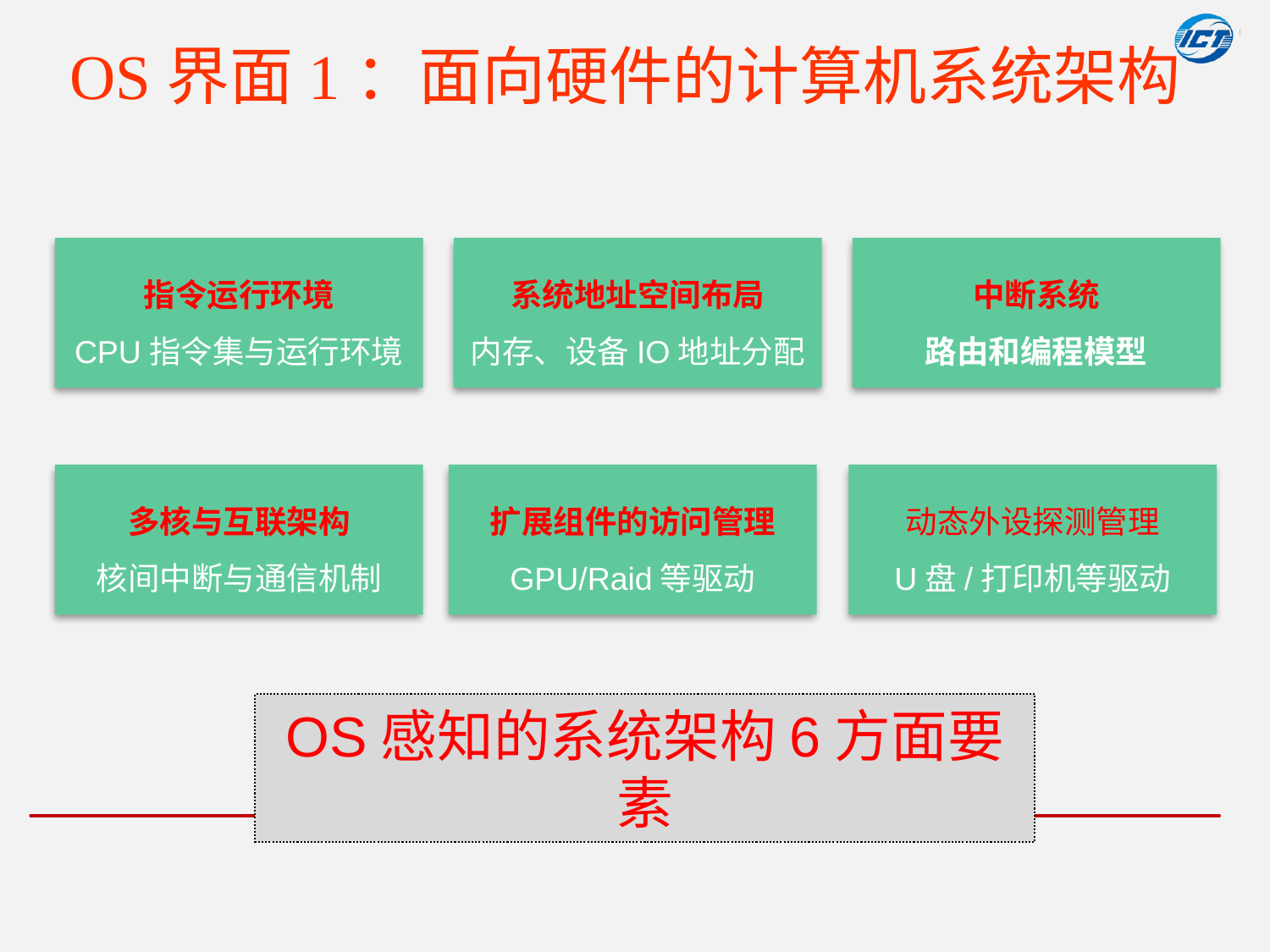

# OS界面1：面向硬件的计算机系统架构

指令运行环境
CPU指令集与运行环境
系统地址空间布局
内存、设备IO地址分配
中断系统
路由和编程模型
多核与互联架构
核间中断与通信机制
扩展组件的访问管理
GPU/Raid等驱动
动态外设探测管理
U盘/打印机等驱动
OS感知的系统架构6方面要素